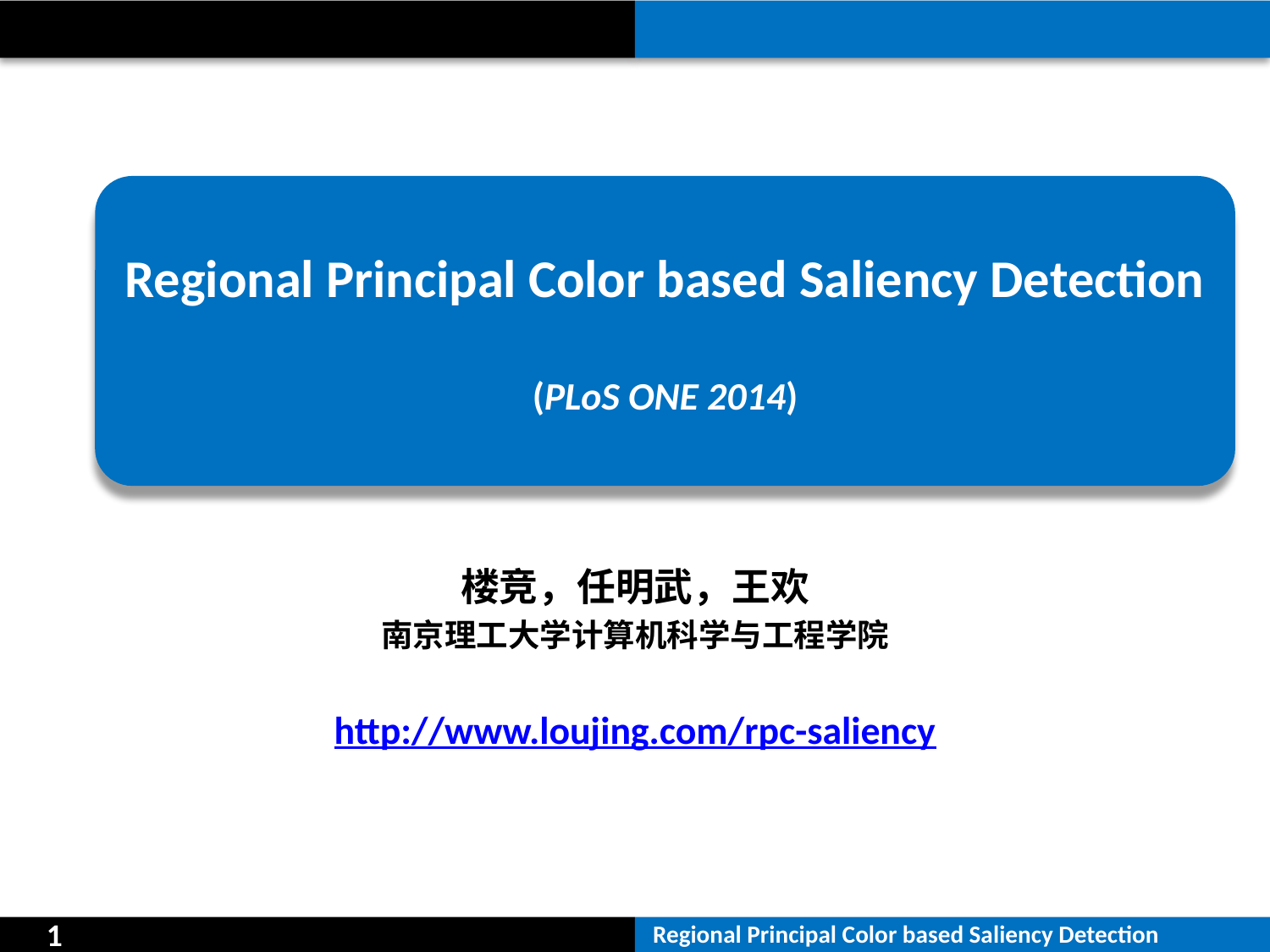

Regional Principal Color based Saliency Detection

(PLoS ONE 2014)
楼竞，任明武，王欢
南京理工大学计算机科学与工程学院

http://www.loujing.com/rpc-saliency